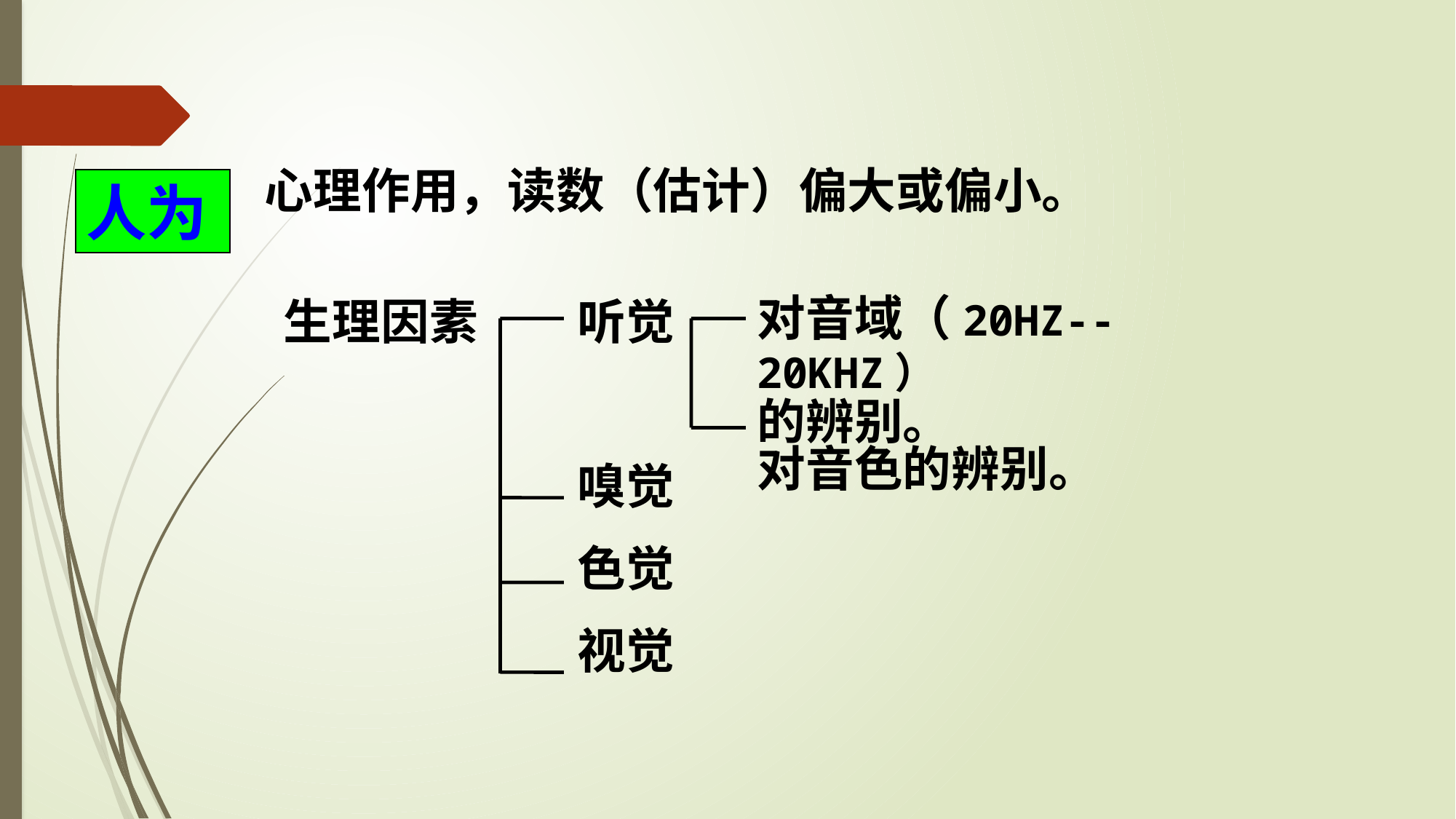

心理作用，读数（估计）偏大或偏小。
人为
对音域（20HZ--20KHZ）
的辨别。
对音色的辨别。
听觉

嗅觉
色觉
视觉
生理因素